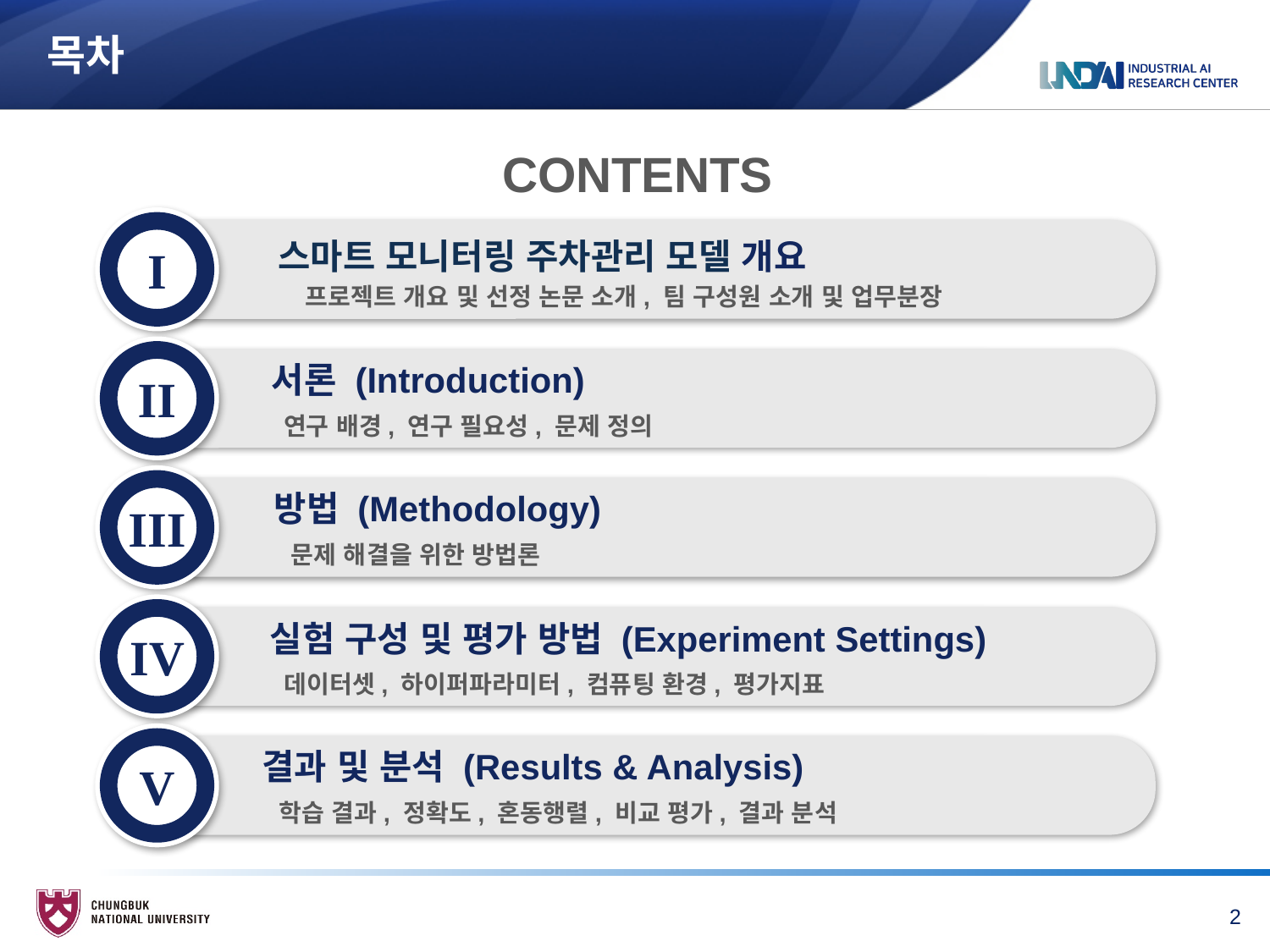

# 목차
CONTENTS
I

스마트 모니터링 주차관리 모델 개요
프로젝트 개요 및 선정 논문 소개, 팀 구성원 소개 및 업무분장
II

서론 (Introduction)
연구 배경, 연구 필요성, 문제 정의
III

방법 (Methodology)
문제 해결을 위한 방법론
IV

실험 구성 및 평가 방법 (Experiment Settings)
데이터셋, 하이퍼파라미터, 컴퓨팅 환경, 평가지표
V

결과 및 분석 (Results & Analysis)
학습 결과, 정확도, 혼동행렬, 비교 평가, 결과 분석